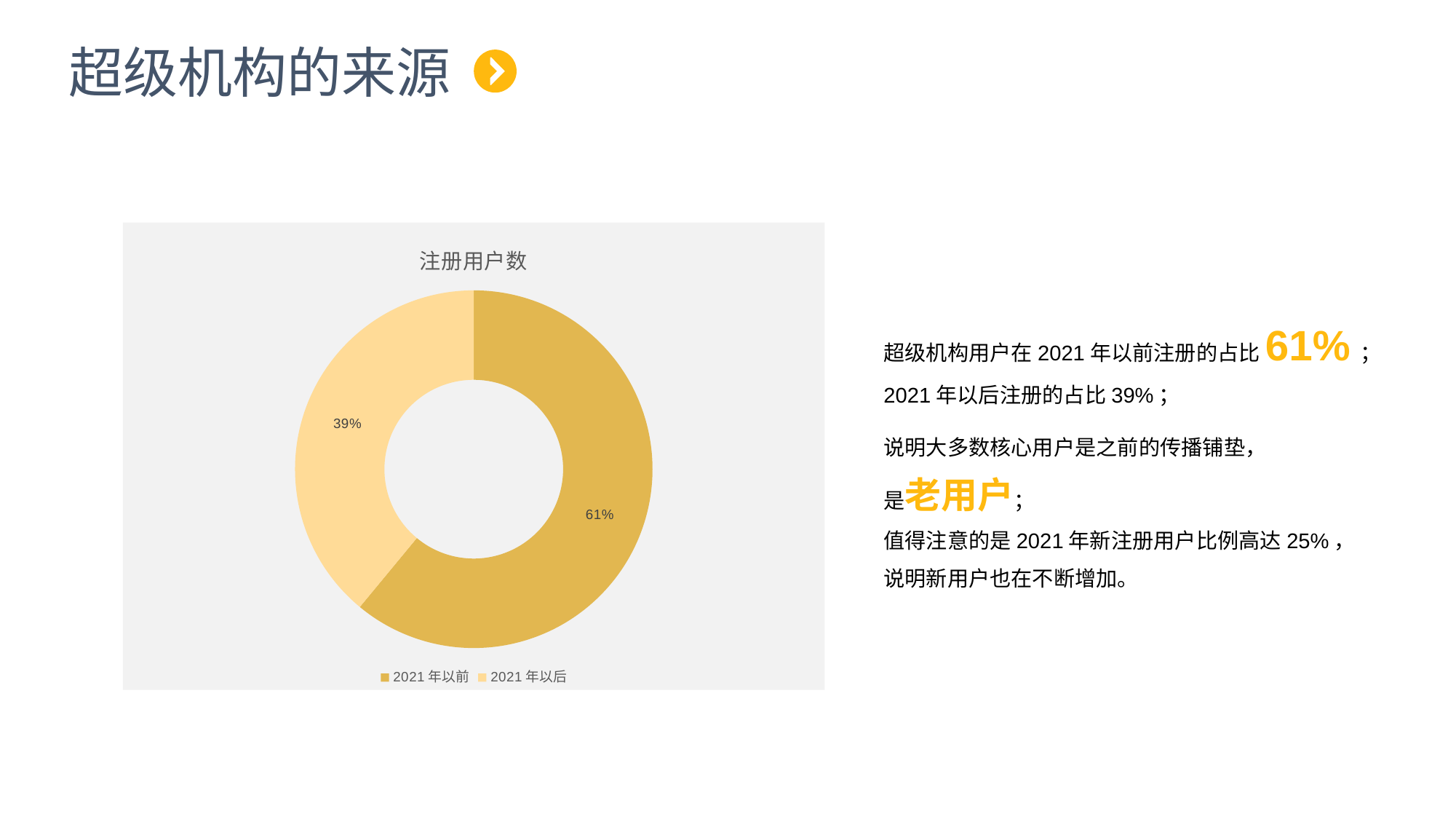

超级机构的来源

### Chart: 注册用户数

| Category |  |
|---|---|
| 2021年以前 | 0.61 |
| 2021年以后 | 0.39 |
超级机构用户在2021年以前注册的占比61%；
2021年以后注册的占比39%；
说明大多数核心用户是之前的传播铺垫，
是老用户；
值得注意的是2021年新注册用户比例高达25%，
说明新用户也在不断增加。